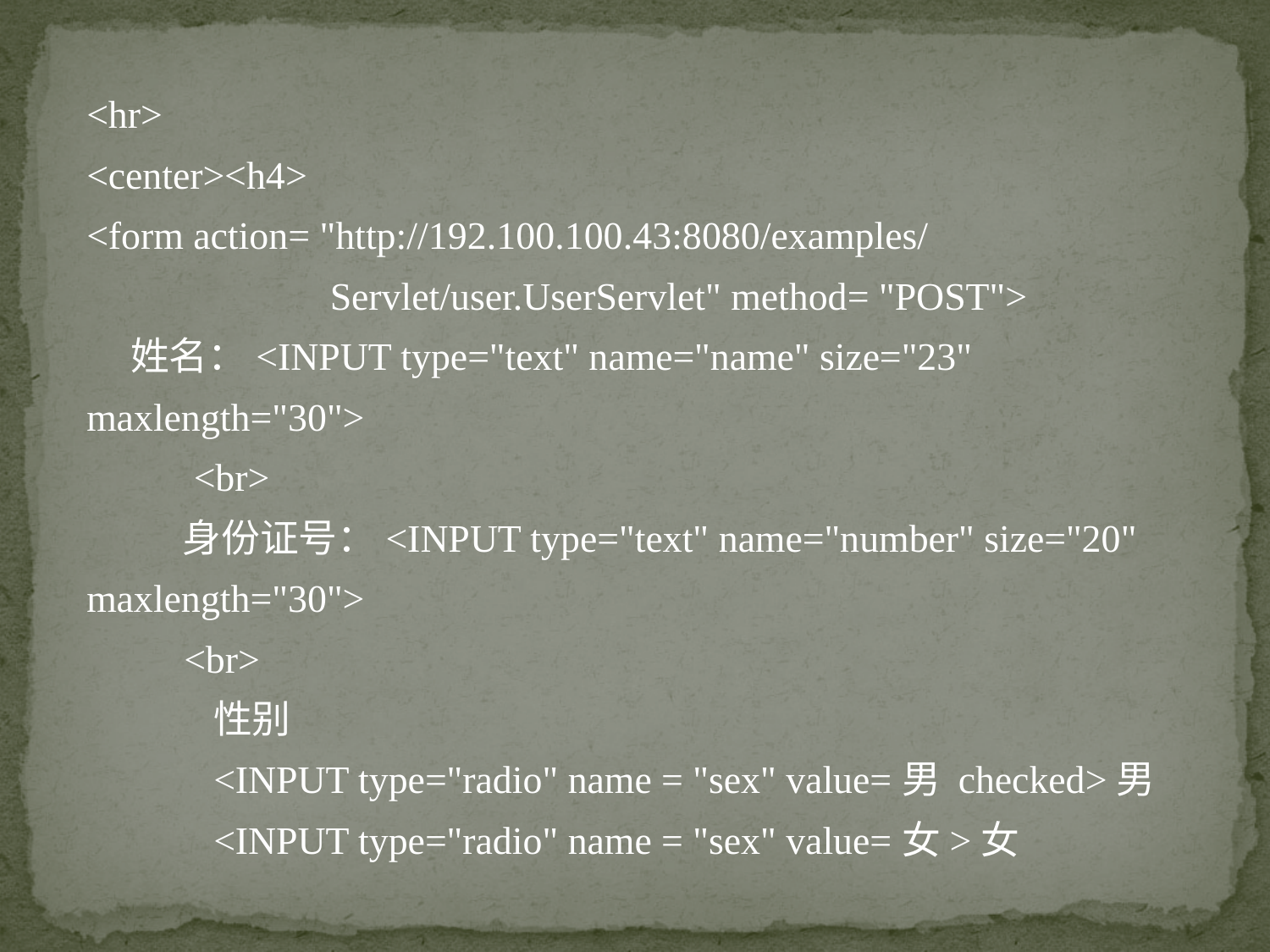

<hr>
<center><h4>
<form action= "http://192.100.100.43:8080/examples/
                         Servlet/user.UserServlet" method= "POST">
    姓名：<INPUT type="text" name="name" size="23"        maxlength="30">
           <br>
          身份证号：<INPUT type="text" name="number" size="20" maxlength="30">
          <br>
	性别
	<INPUT type="radio" name = "sex" value=男 checked>男
	<INPUT type="radio" name = "sex" value=女>女